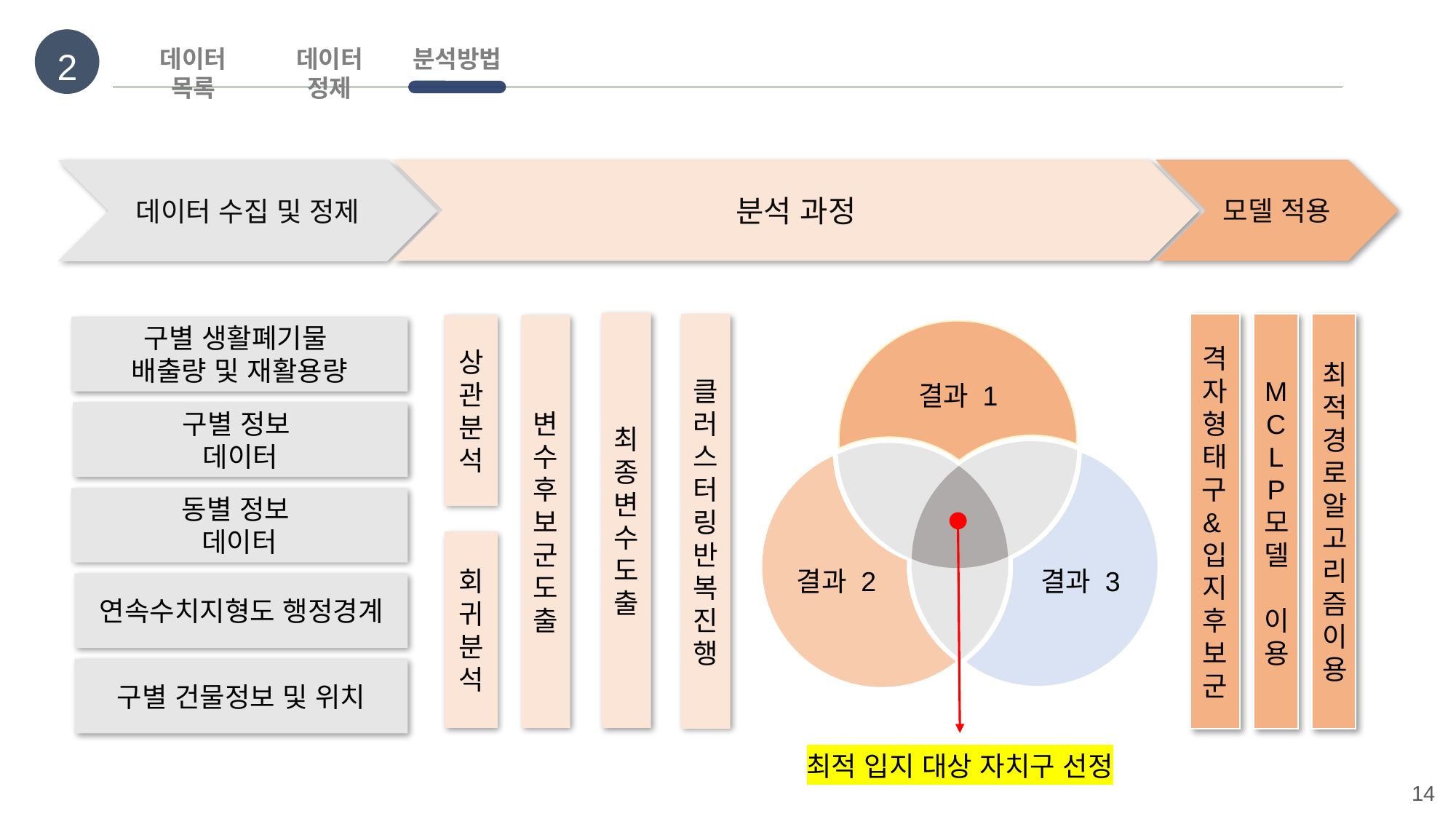

2
데이터 목록
데이터 정제
분석방법

분석 과정
모델 적용
데이터 수집 및 정제
최종변수
도출
클러스터링
반복진행
격자형태 구&입지후보군
MCLP 모델 이용
최적경로알고리즘이용
상관분석
변수
후보군
도출
구별 생활폐기물
배출량 및 재활용량

결과 1
구별 정보
데이터
동별 정보
데이터

회귀분석
결과 2
결과 3
연속수치지형도 행정경계
구별 건물정보 및 위치
최적 입지 대상 자치구 선정
14